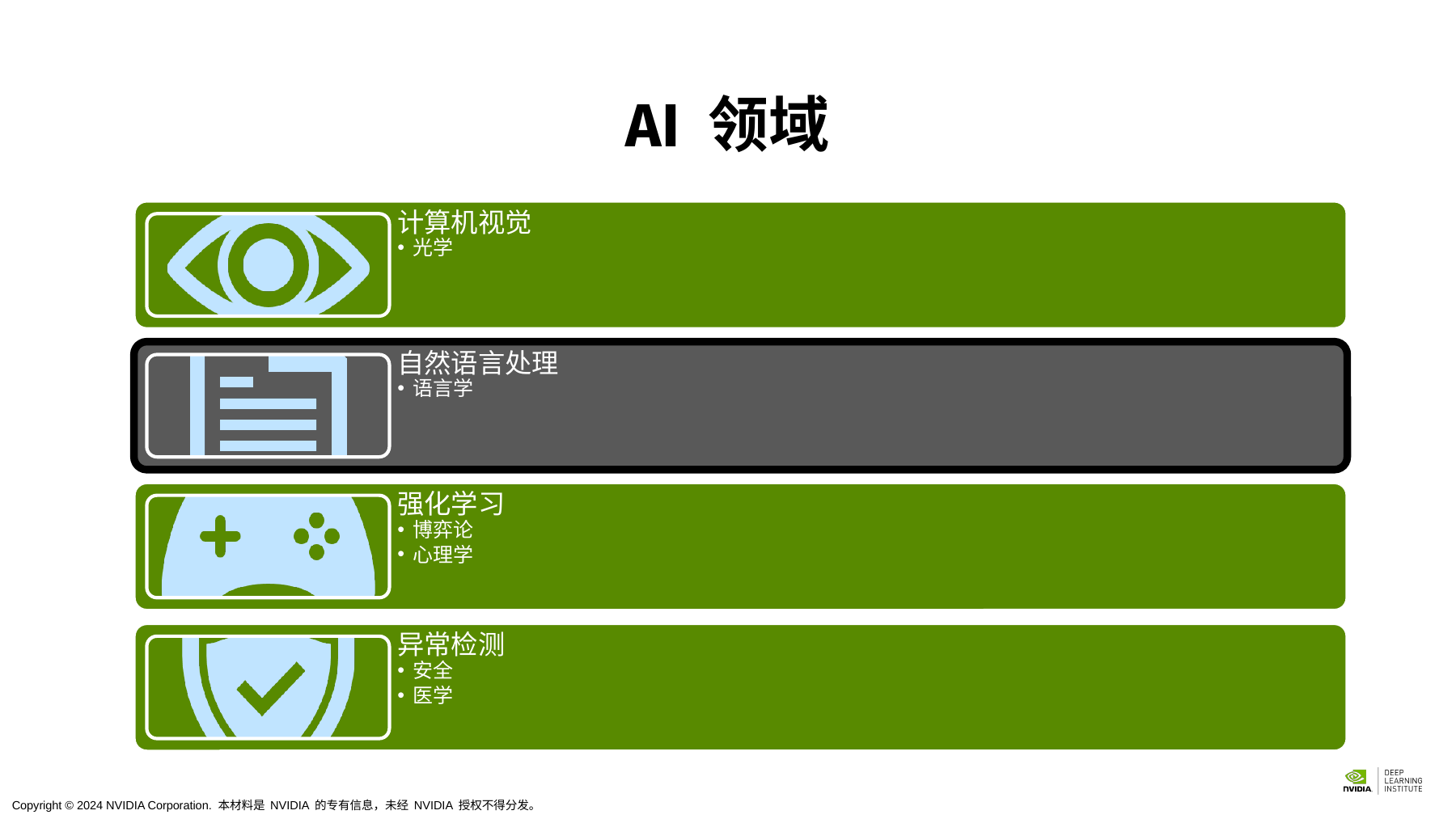

# AI 领域

计算机视觉
光学

自然语言处理
语言学

强化学习
博弈论
心理学

异常检测
安全
医学

Copyright © 2024 NVIDIA Corporation. 本材料是 NVIDIA 的专有信息，未经 NVIDIA 授权不得分发。